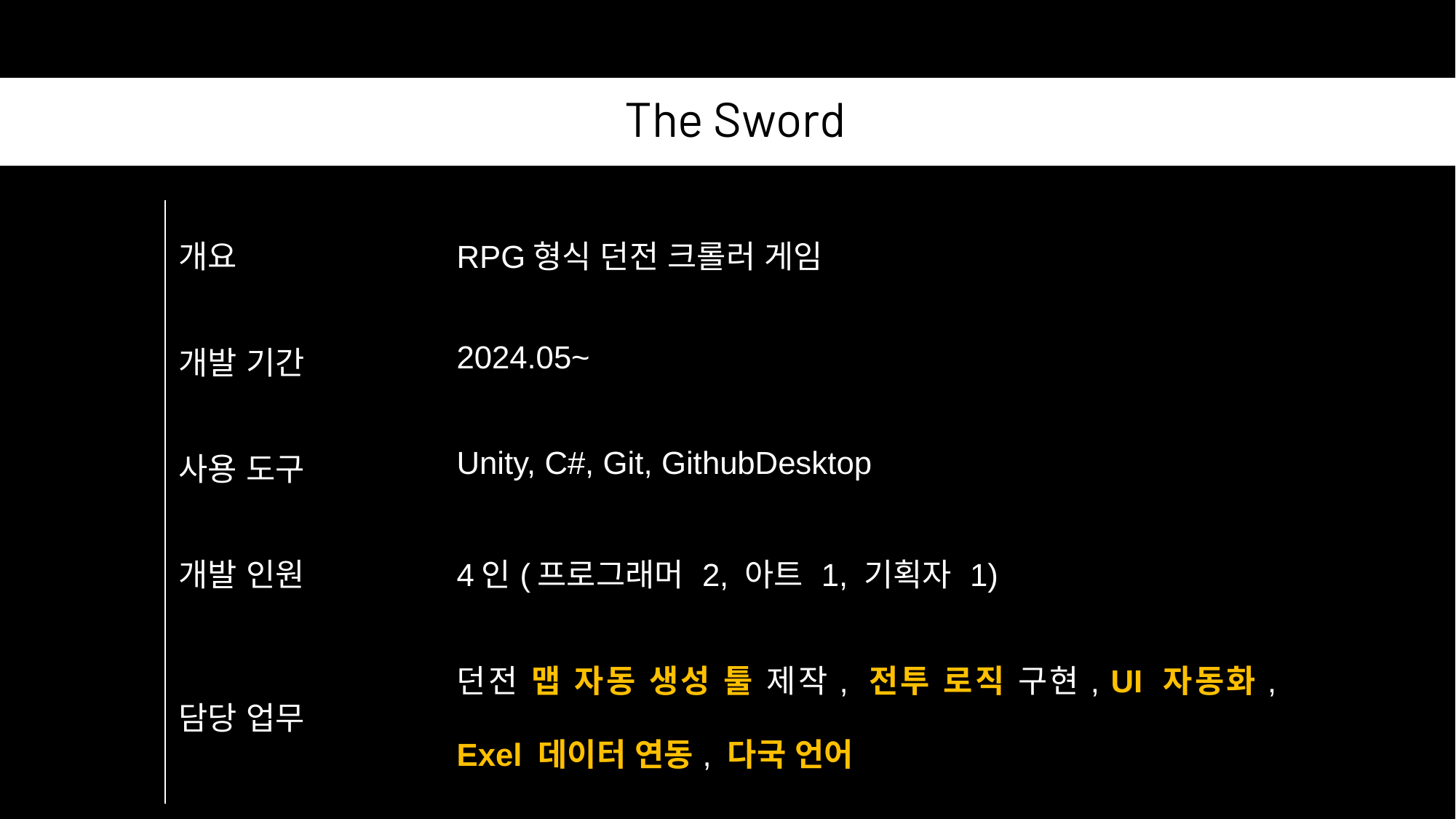

The Sword

| 개요 | RPG형식 던전 크롤러 게임 |
| --- | --- |
| 개발 기간 | 2024.05~ |
| 사용 도구 | Unity, C#, Git, GithubDesktop |
| 개발 인원 | 4인(프로그래머 2, 아트 1, 기획자 1) |
| 담당 업무 | 던전 맵 자동 생성 툴 제작, 전투 로직 구현, UI 자동화, Exel 데이터 연동, 다국 언어 |